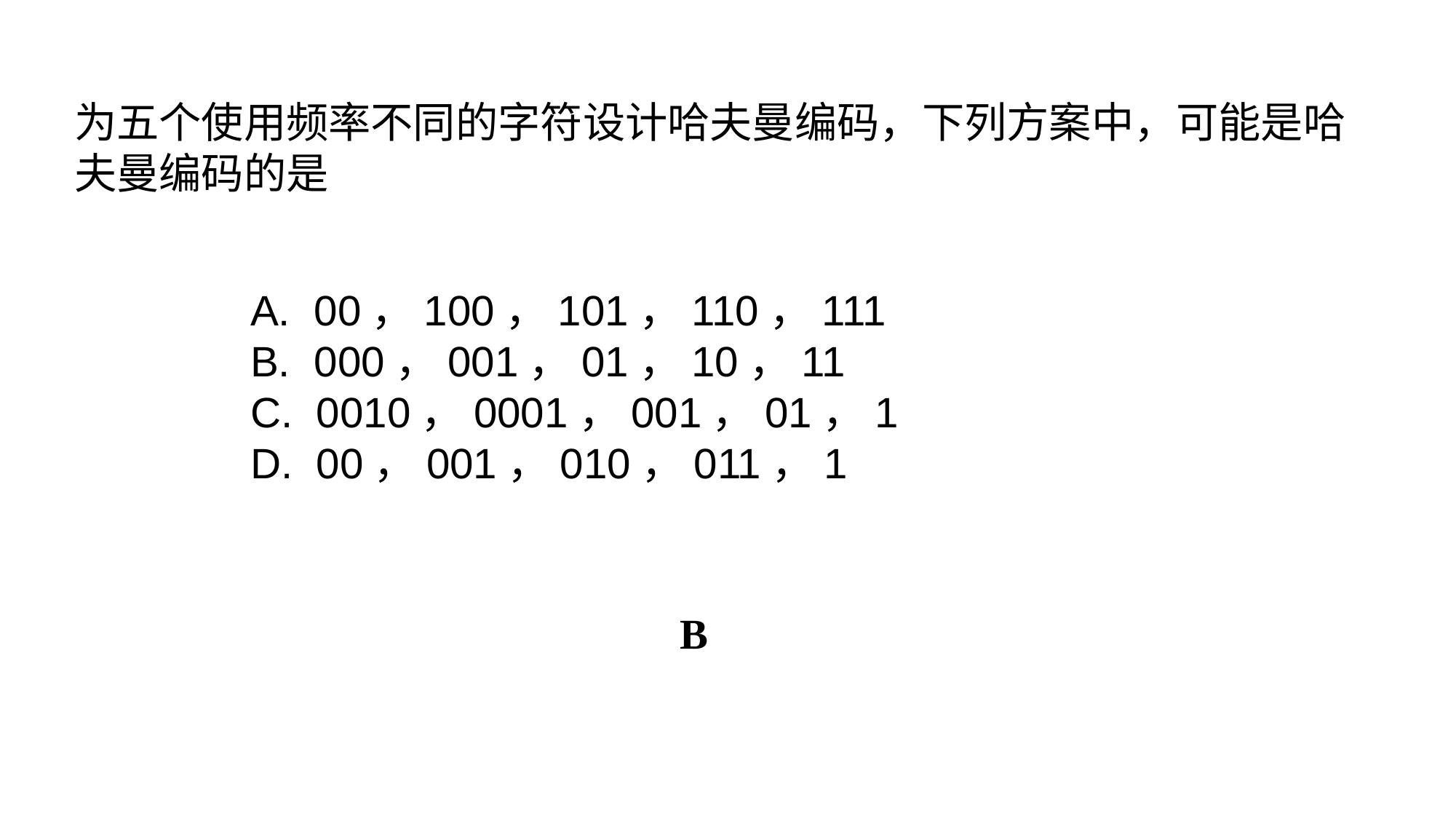

为五个使用频率不同的字符设计哈夫曼编码，下列方案中，可能是哈夫曼编码的是
A.  00，100，101，110，111
B.  000，001，01，10，11
C.  0010，0001，001，01，1
D.  00，001，010，011，1
B